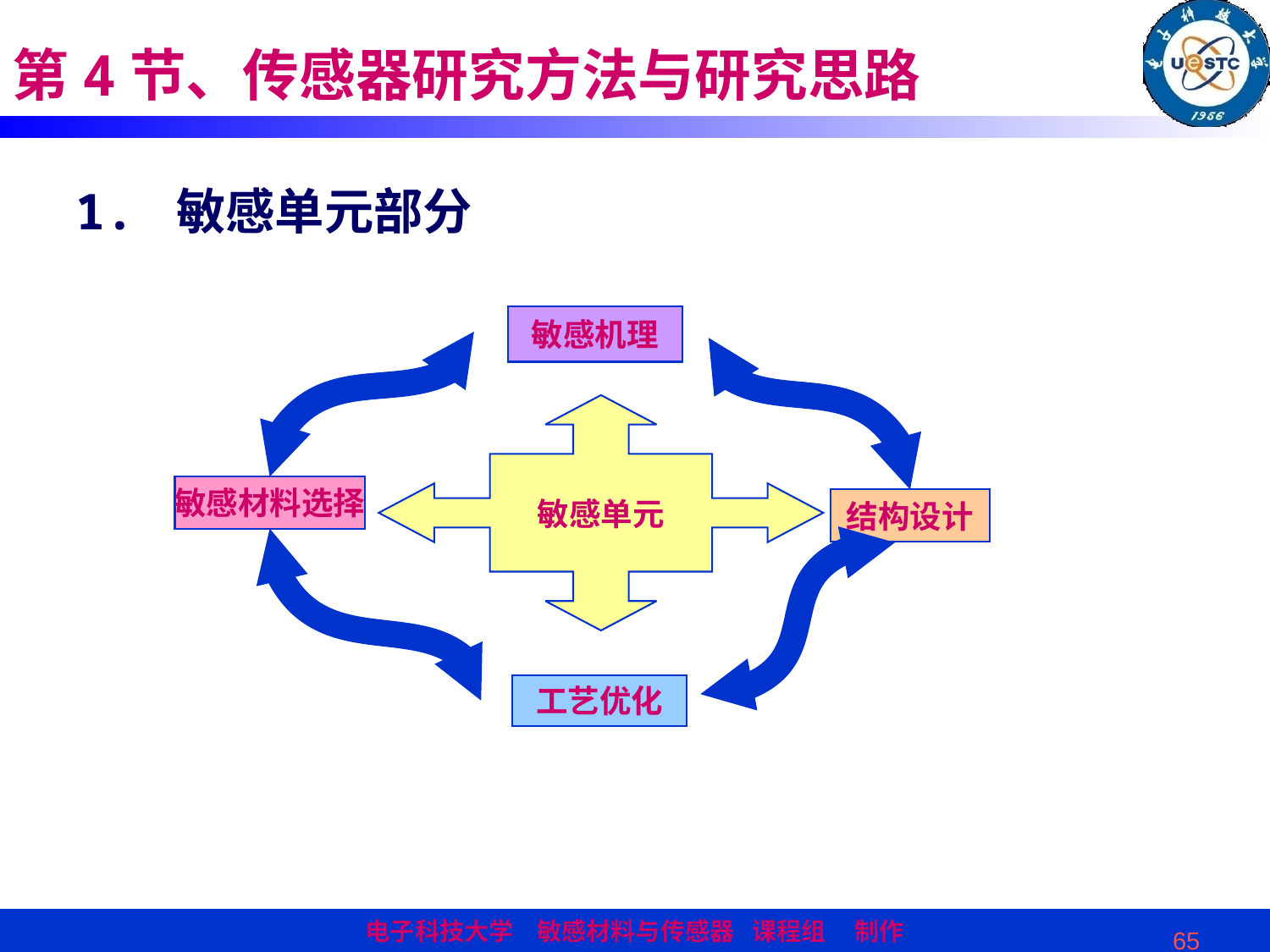

第4节、传感器研究方法与研究思路
1. 敏感单元部分
敏感机理
敏感单元
敏感材料选择
结构设计
工艺优化
65